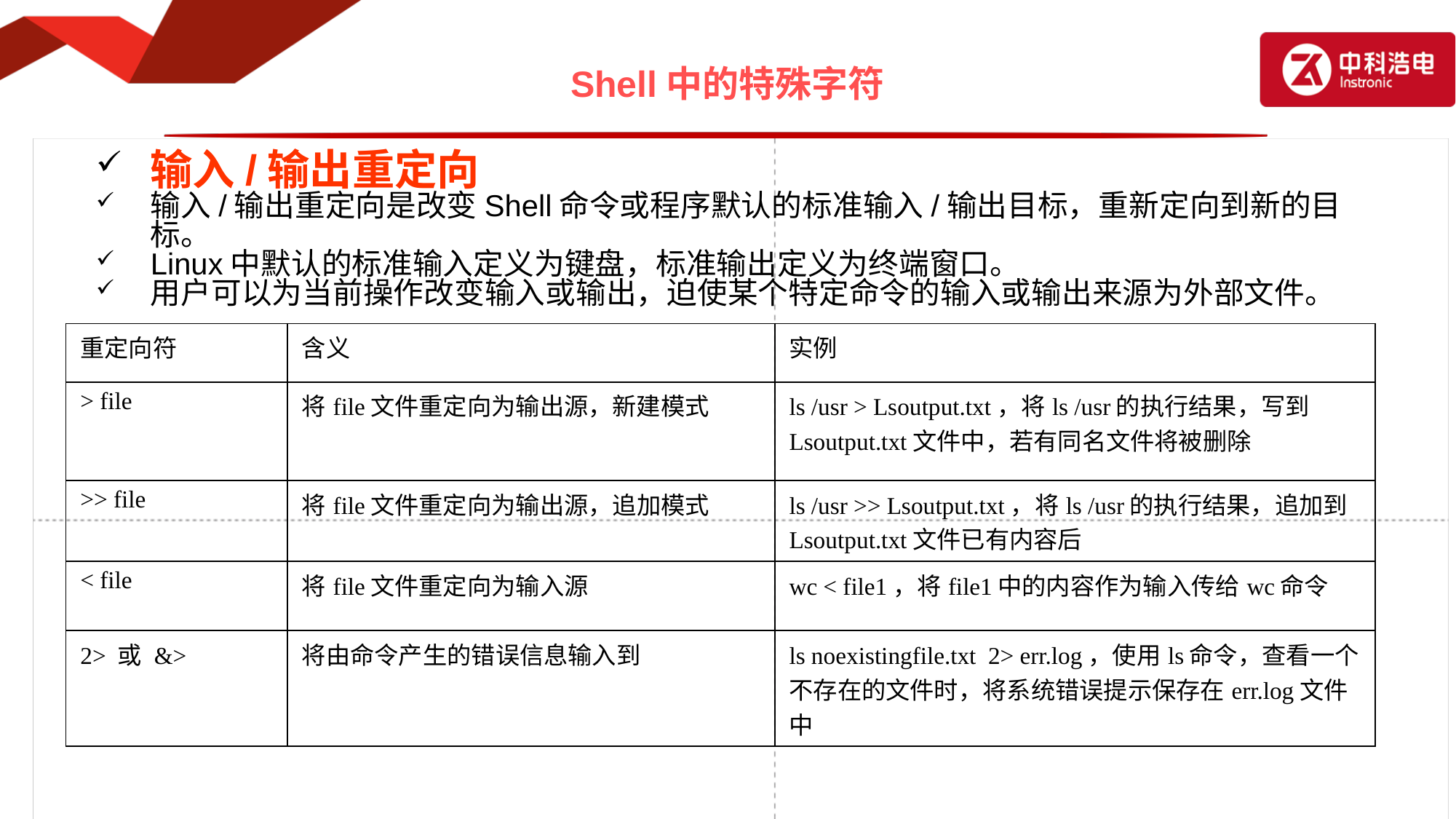

# Shell中的特殊字符
输入/输出重定向
输入/输出重定向是改变Shell命令或程序默认的标准输入/输出目标，重新定向到新的目标。
Linux中默认的标准输入定义为键盘，标准输出定义为终端窗口。
用户可以为当前操作改变输入或输出，迫使某个特定命令的输入或输出来源为外部文件。
| 重定向符 | 含义 | 实例 |
| --- | --- | --- |
| > file | 将file文件重定向为输出源，新建模式 | ls /usr > Lsoutput.txt，将ls /usr的执行结果，写到Lsoutput.txt文件中，若有同名文件将被删除 |
| >> file | 将file文件重定向为输出源，追加模式 | ls /usr >> Lsoutput.txt，将ls /usr的执行结果，追加到Lsoutput.txt文件已有内容后 |
| < file | 将file文件重定向为输入源 | wc < file1，将file1中的内容作为输入传给wc命令 |
| 2> 或 &> | 将由命令产生的错误信息输入到 | ls noexistingfile.txt 2> err.log，使用ls命令，查看一个不存在的文件时，将系统错误提示保存在err.log文件中 |